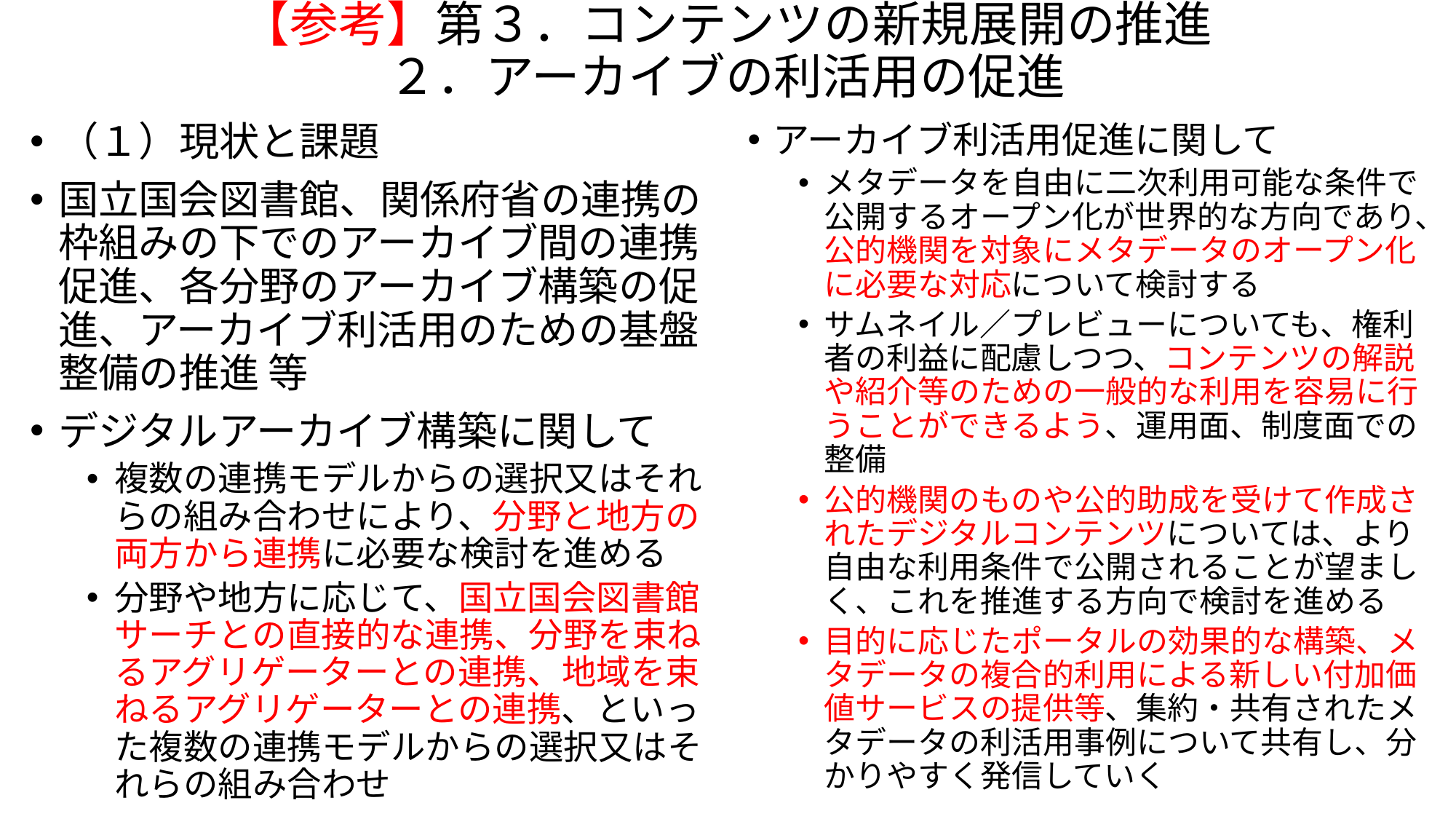

# 【参考】第３．コンテンツの新規展開の推進 ２．アーカイブの利活用の促進
（１）現状と課題
国立国会図書館、関係府省の連携の枠組みの下でのアーカイブ間の連携促進、各分野のアーカイブ構築の促進、アーカイブ利活用のための基盤整備の推進 等
デジタルアーカイブ構築に関して
複数の連携モデルからの選択又はそれらの組み合わせにより、分野と地方の両方から連携に必要な検討を進める
分野や地方に応じて、国立国会図書館サーチとの直接的な連携、分野を束ねるアグリゲーターとの連携、地域を束ねるアグリゲーターとの連携、といった複数の連携モデルからの選択又はそれらの組み合わせ
アーカイブ利活用促進に関して
メタデータを自由に二次利用可能な条件で公開するオープン化が世界的な方向であり、公的機関を対象にメタデータのオープン化に必要な対応について検討する
サムネイル／プレビューについても、権利者の利益に配慮しつつ、コンテンツの解説や紹介等のための一般的な利用を容易に行うことができるよう、運用面、制度面での整備
公的機関のものや公的助成を受けて作成されたデジタルコンテンツについては、より自由な利用条件で公開されることが望ましく、これを推進する方向で検討を進める
目的に応じたポータルの効果的な構築、メタデータの複合的利用による新しい付加価値サービスの提供等、集約・共有されたメタデータの利活用事例について共有し、分かりやすく発信していく